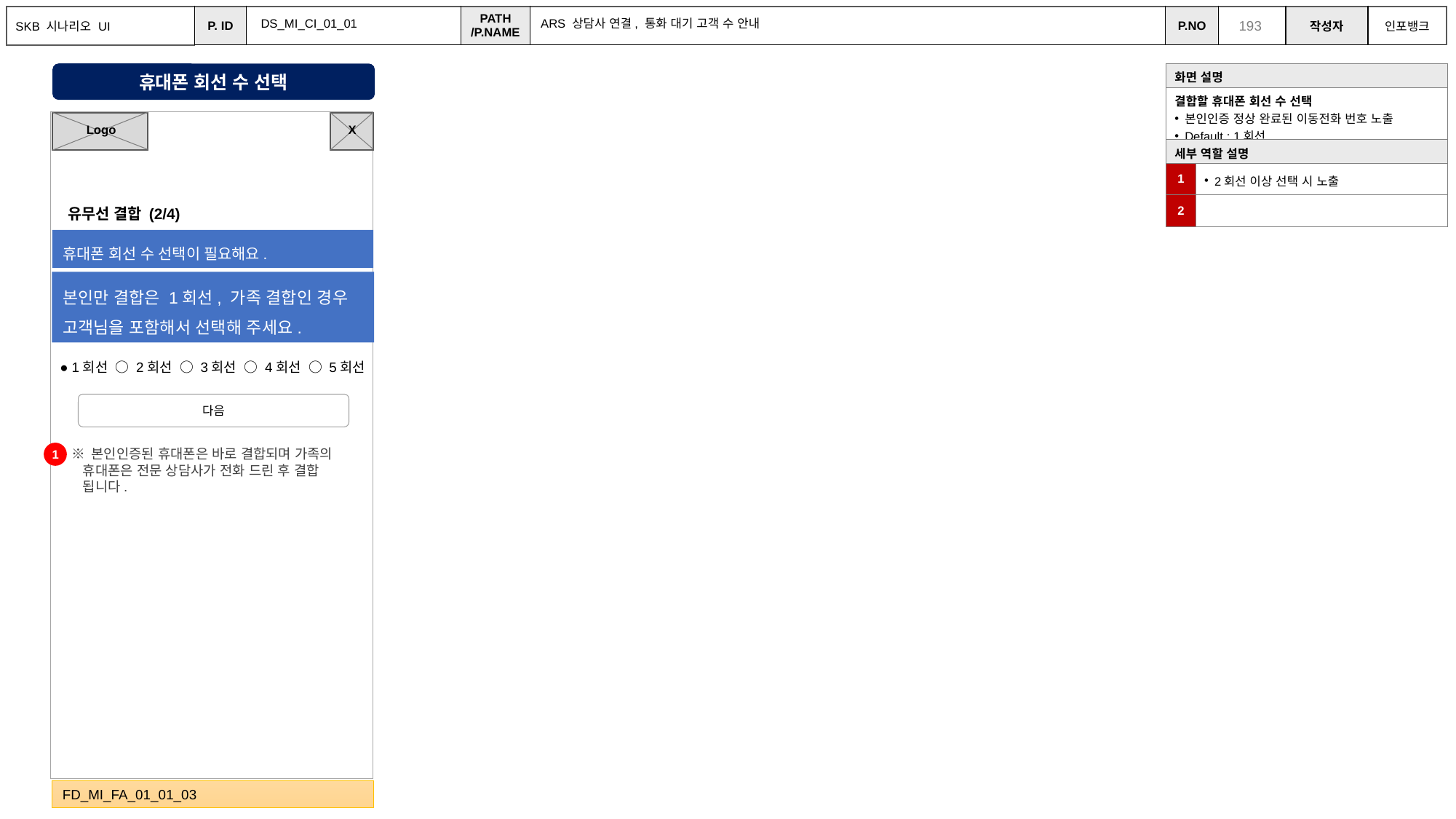

DS_MI_CI_01_01
ARS 상담사 연결, 통화 대기 고객 수 안내
휴대폰 회선 수 선택
| 화면 설명 |  |
| --- | --- |
| 결합할 휴대폰 회선 수 선택 본인인증 정상 완료된 이동전화 번호 노출 Default : 1회선 |  |
| 세부 역할 설명 |  |
| 1 | 2회선 이상 선택 시 노출 |
| 2 |  |

X

Logo
유무선 결합 (2/4)
휴대폰 회선 수 선택이 필요해요.
본인만 결합은 1회선, 가족 결합인 경우 고객님을 포함해서 선택해 주세요.
● 1회선  ○ 2회선  ○ 3회선  ○ 4회선  ○ 5회선

다음
※ 본인인증된 휴대폰은 바로 결합되며 가족의
   휴대폰은 전문 상담사가 전화 드린 후 결합
   됩니다.
1
FD_MI_FA_01_01_03